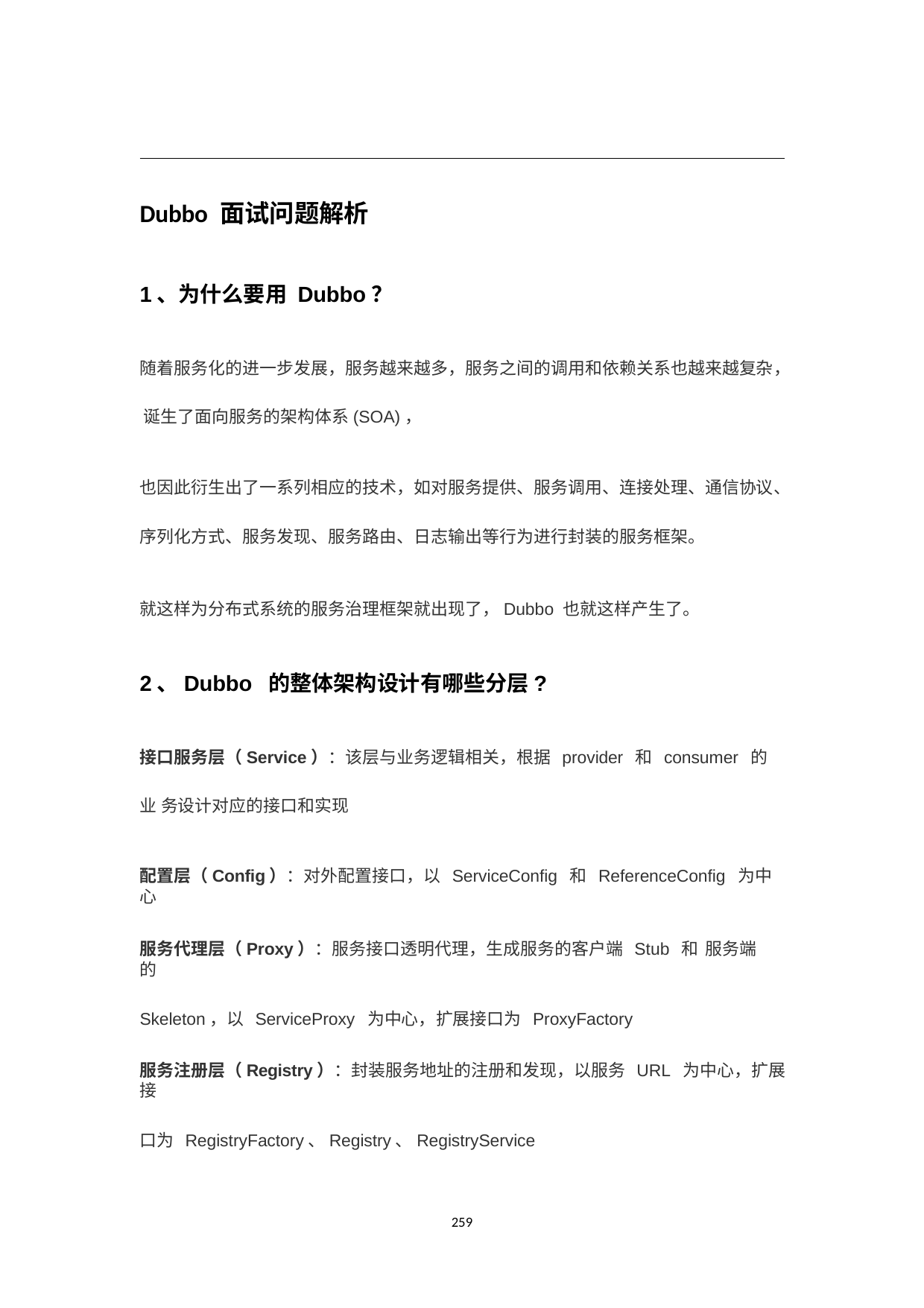

Dubbo 面试问题解析

1、为什么要用Dubbo？

随着服务化的进一步发展，服务越来越多，服务之间的调用和依赖关系也越来越复杂， 诞生了面向服务的架构体系(SOA)，
也因此衍生出了一系列相应的技术，如对服务提供、服务调用、连接处理、通信协议、

序列化方式、服务发现、服务路由、日志输出等行为进行封装的服务框架。
就这样为分布式系统的服务治理框架就出现了，Dubbo 也就这样产生了。

2、Dubbo 的整体架构设计有哪些分层?

接口服务层（Service）：该层与业务逻辑相关，根据 provider 和 consumer 的业 务设计对应的接口和实现
配置层（Config）：对外配置接口，以 ServiceConfig 和 ReferenceConfig 为中心
服务代理层（Proxy）：服务接口透明代理，生成服务的客户端 Stub 和 服务端的

Skeleton，以 ServiceProxy 为中心，扩展接口为 ProxyFactory
服务注册层（Registry）：封装服务地址的注册和发现，以服务 URL 为中心，扩展接

口为 RegistryFactory、Registry、RegistryService
259